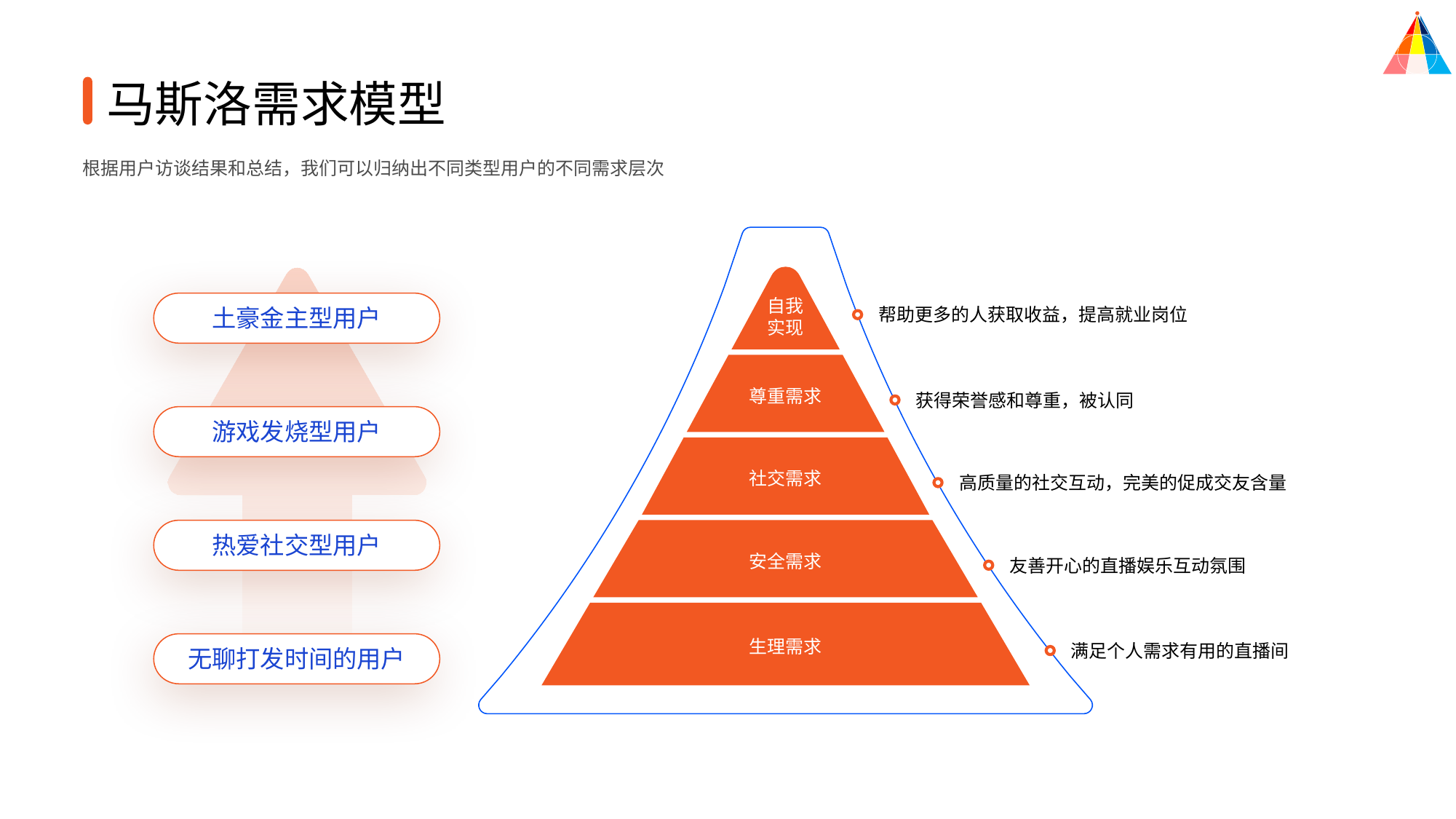

马斯洛需求模型

根据用户访谈结果和总结，我们可以归纳出不同类型用户的不同需求层次

自我
实现

土豪金主型用户

游戏发烧型用户

热爱社交型用户

无聊打发时间的用户
帮助更多的人获取收益，提高就业岗位

尊重需求
获得荣誉感和尊重，被认同

社交需求
高质量的社交互动，完美的促成交友含量

安全需求
友善开心的直播娱乐互动氛围

生理需求
满足个人需求有用的直播间